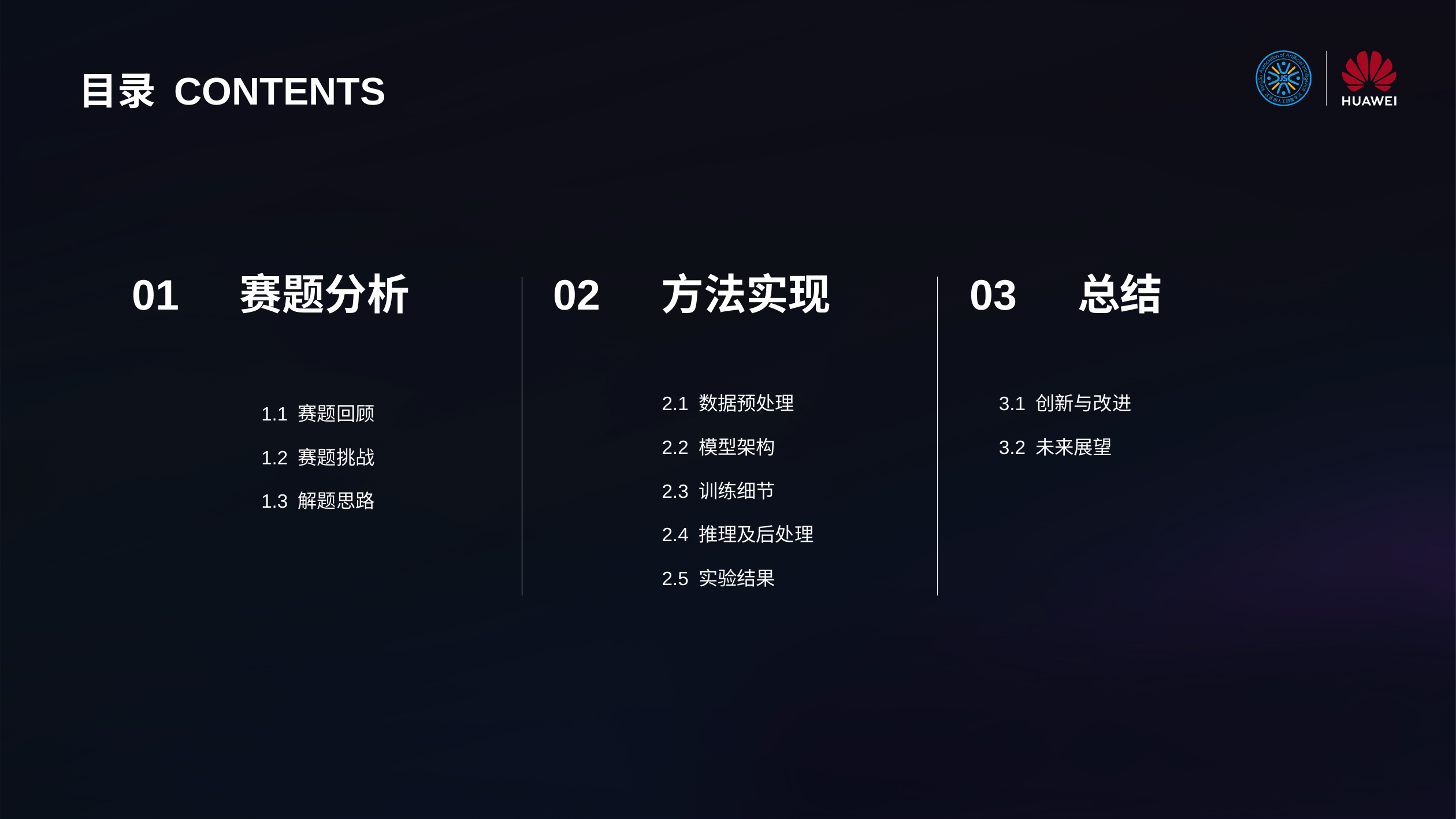

01
赛题分析
02
方法实现
03
总结
2.1 数据预处理
2.2 模型架构
2.3 训练细节
2.4 推理及后处理
2.5 实验结果

3.1 创新与改进
3.2 未来展望

1.1 赛题回顾
1.2 赛题挑战
1.3 解题思路